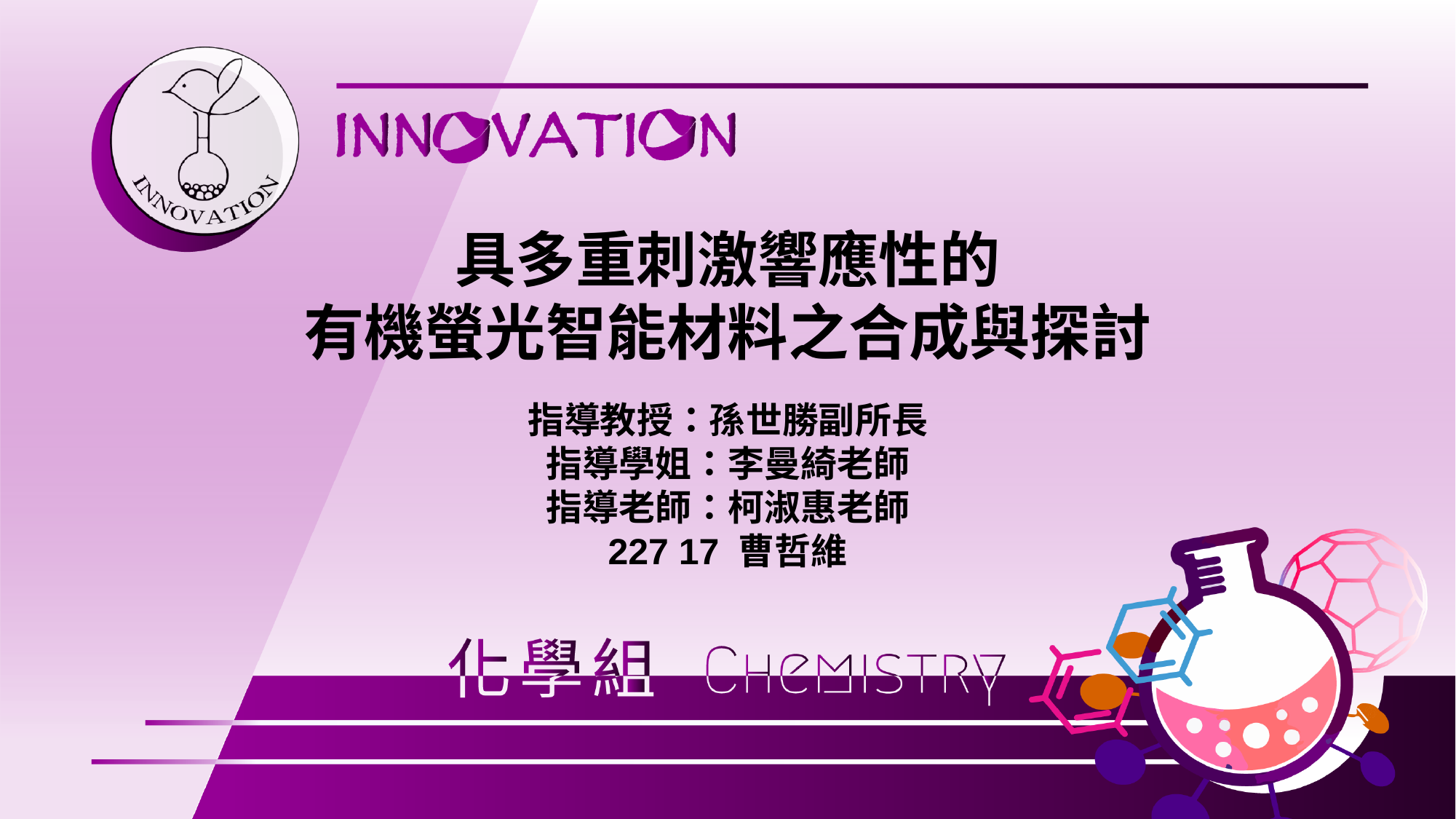

具多重刺激響應性的
有機螢光智能材料之合成與探討
指導教授：孫世勝副所長
指導學姐：李曼綺老師
指導老師：柯淑惠老師
227 17 曹哲維